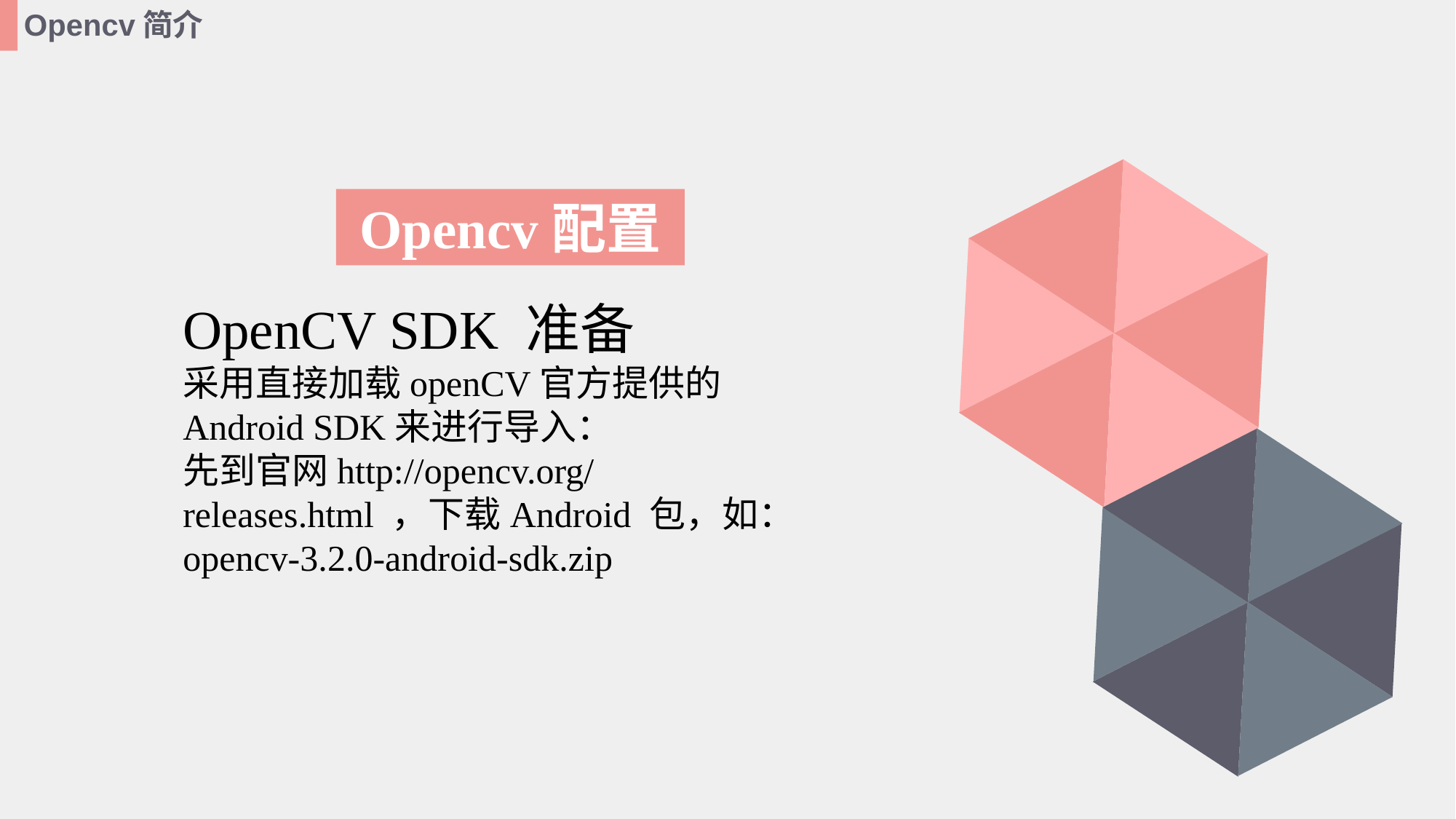

Opencv简介
Opencv配置
OpenCV SDK 准备
采用直接加载openCV官方提供的Android SDK来进行导入：
先到官网http://opencv.org/releases.html ，下载Android 包，如：opencv-3.2.0-android-sdk.zip